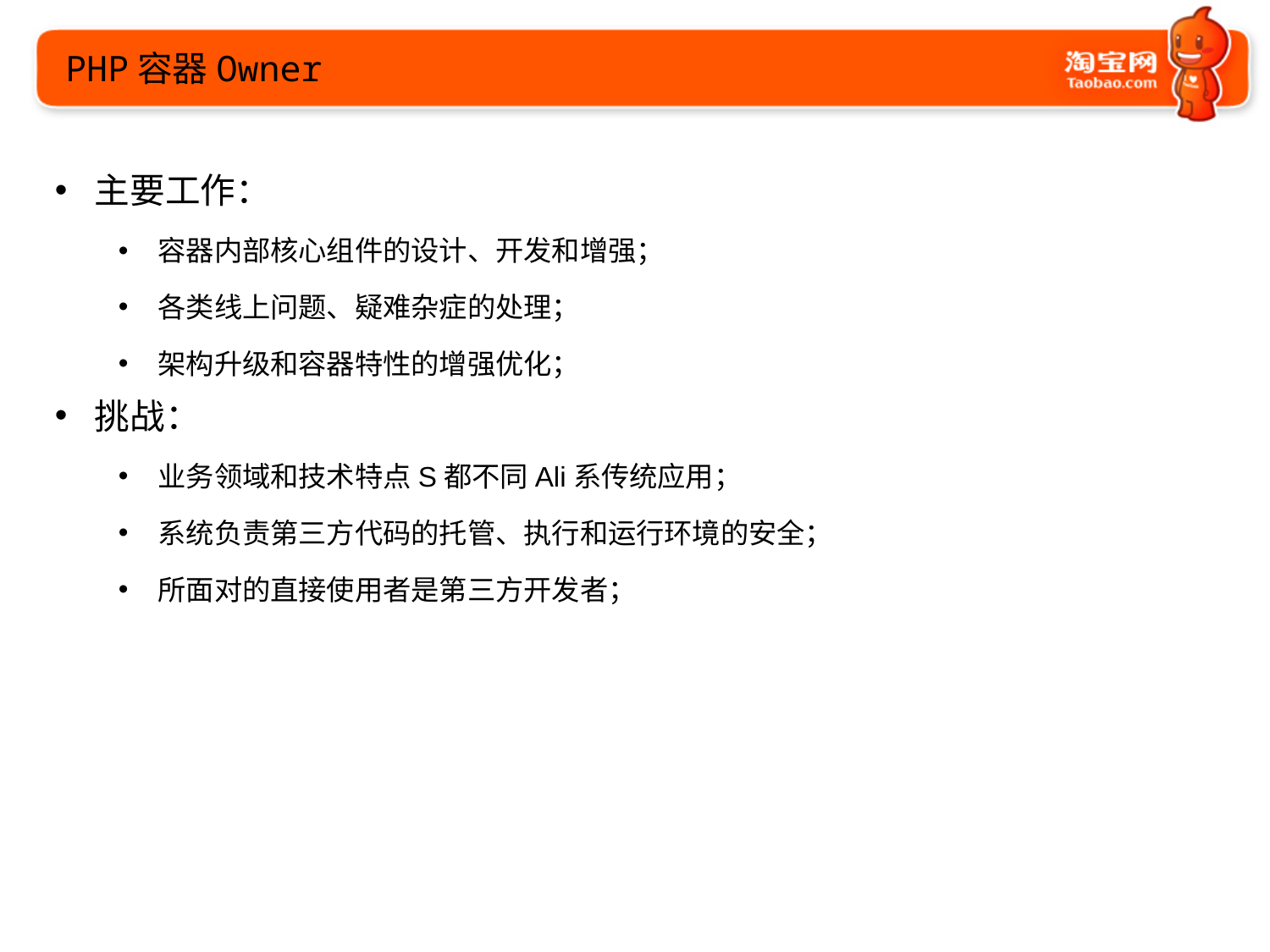

PHP容器Owner
主要工作：
容器内部核心组件的设计、开发和增强；
各类线上问题、疑难杂症的处理；
架构升级和容器特性的增强优化；
挑战：
业务领域和技术特点S都不同Ali系传统应用；
系统负责第三方代码的托管、执行和运行环境的安全；
所面对的直接使用者是第三方开发者；